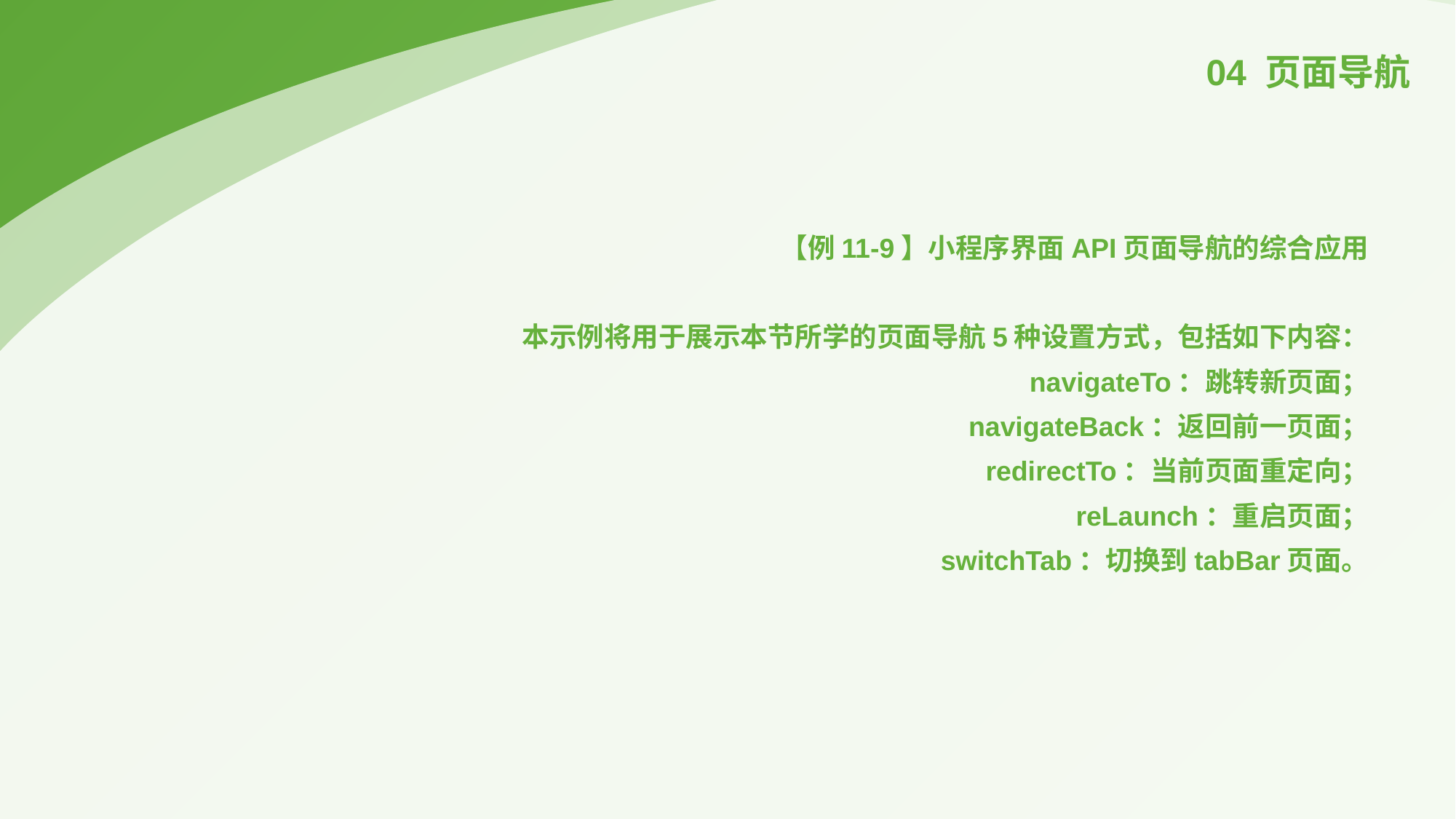

04 页面导航
【例11-9】小程序界面API页面导航的综合应用

本示例将用于展示本节所学的页面导航5种设置方式，包括如下内容：
navigateTo：跳转新页面；
navigateBack：返回前一页面；
redirectTo：当前页面重定向；
reLaunch：重启页面；
switchTab：切换到tabBar页面。